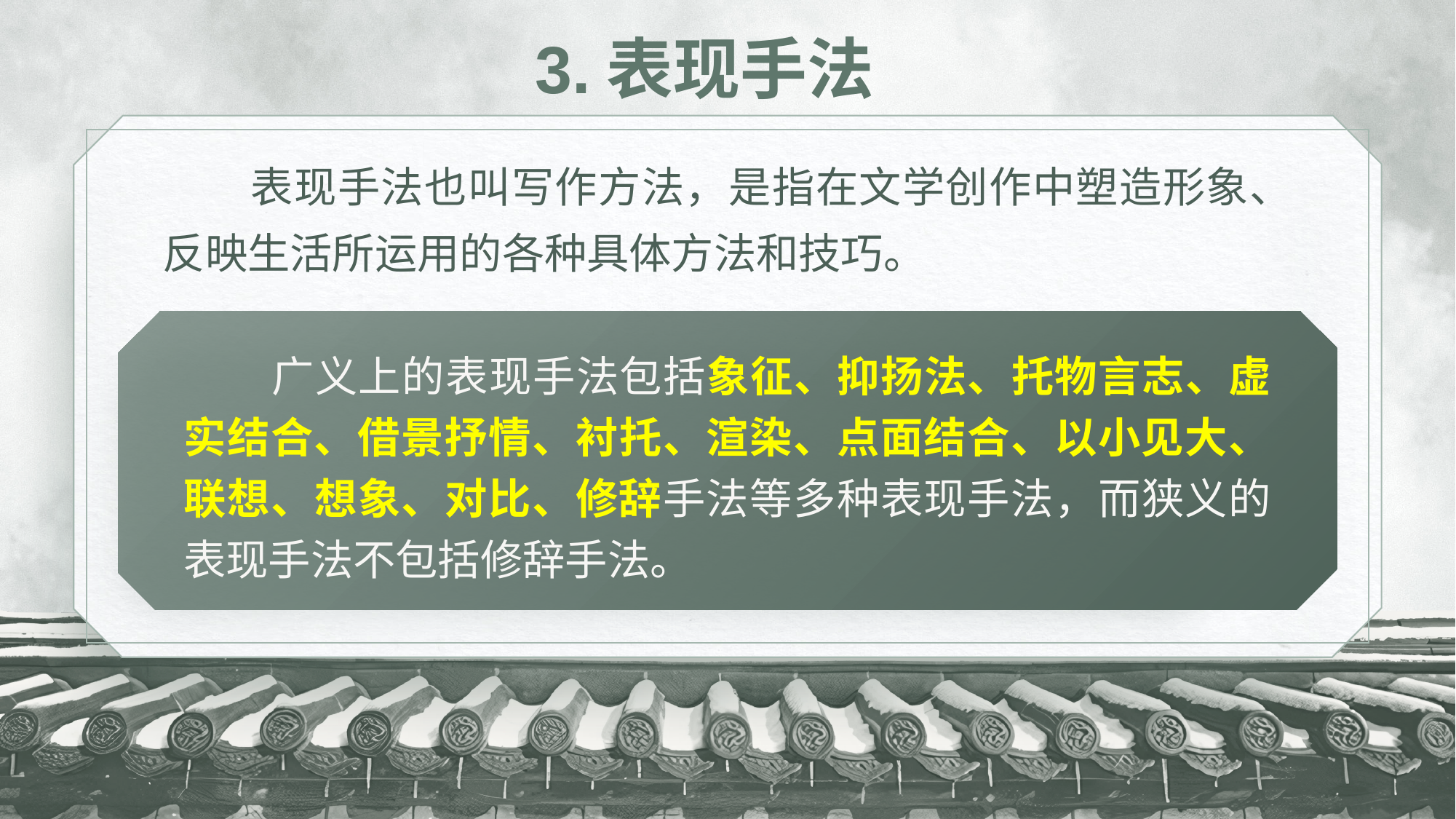

3.表现手法

表现手法也叫写作方法，是指在文学创作中塑造形象、反映生活所运用的各种具体方法和技巧。

广义上的表现手法包括象征、抑扬法、托物言志、虚实结合、借景抒情、衬托、渲染、点面结合、以小见大、联想、想象、对比、修辞手法等多种表现手法，而狭义的表现手法不包括修辞手法。